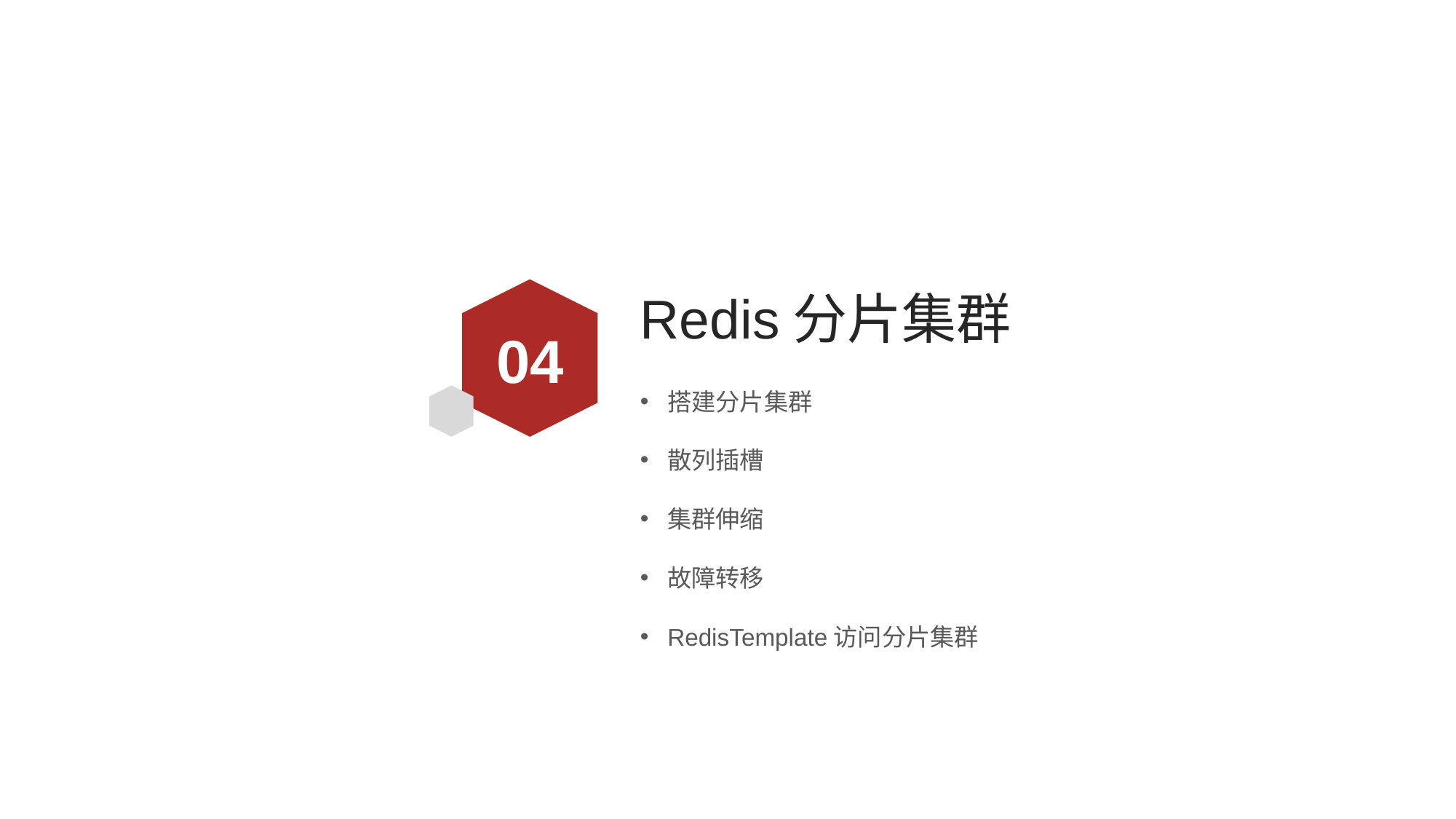

# Redis分片集群
04
搭建分片集群
散列插槽
集群伸缩
故障转移
RedisTemplate访问分片集群